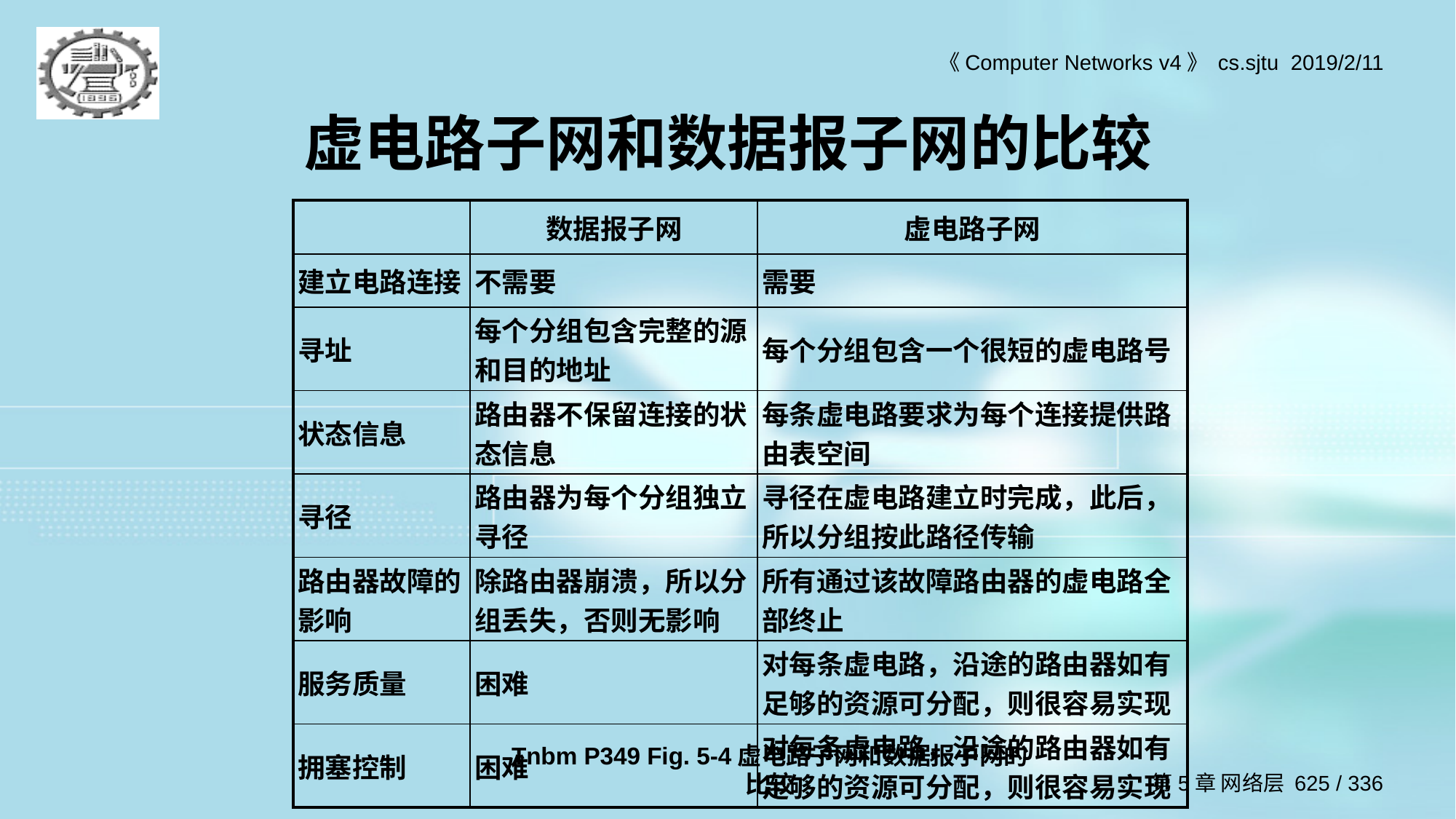

# 虚电路子网和数据报子网的比较
|  | 数据报子网 | 虚电路子网 |
| --- | --- | --- |
| 建立电路连接 | 不需要 | 需要 |
| 寻址 | 每个分组包含完整的源和目的地址 | 每个分组包含一个很短的虚电路号 |
| 状态信息 | 路由器不保留连接的状态信息 | 每条虚电路要求为每个连接提供路由表空间 |
| 寻径 | 路由器为每个分组独立寻径 | 寻径在虚电路建立时完成，此后，所以分组按此路径传输 |
| 路由器故障的影响 | 除路由器崩溃，所以分组丢失，否则无影响 | 所有通过该故障路由器的虚电路全部终止 |
| 服务质量 | 困难 | 对每条虚电路，沿途的路由器如有足够的资源可分配，则很容易实现 |
| 拥塞控制 | 困难 | 对每条虚电路，沿途的路由器如有足够的资源可分配，则很容易实现 |
Tnbm P349 Fig. 5-4虚电路子网和数据报子网的比较